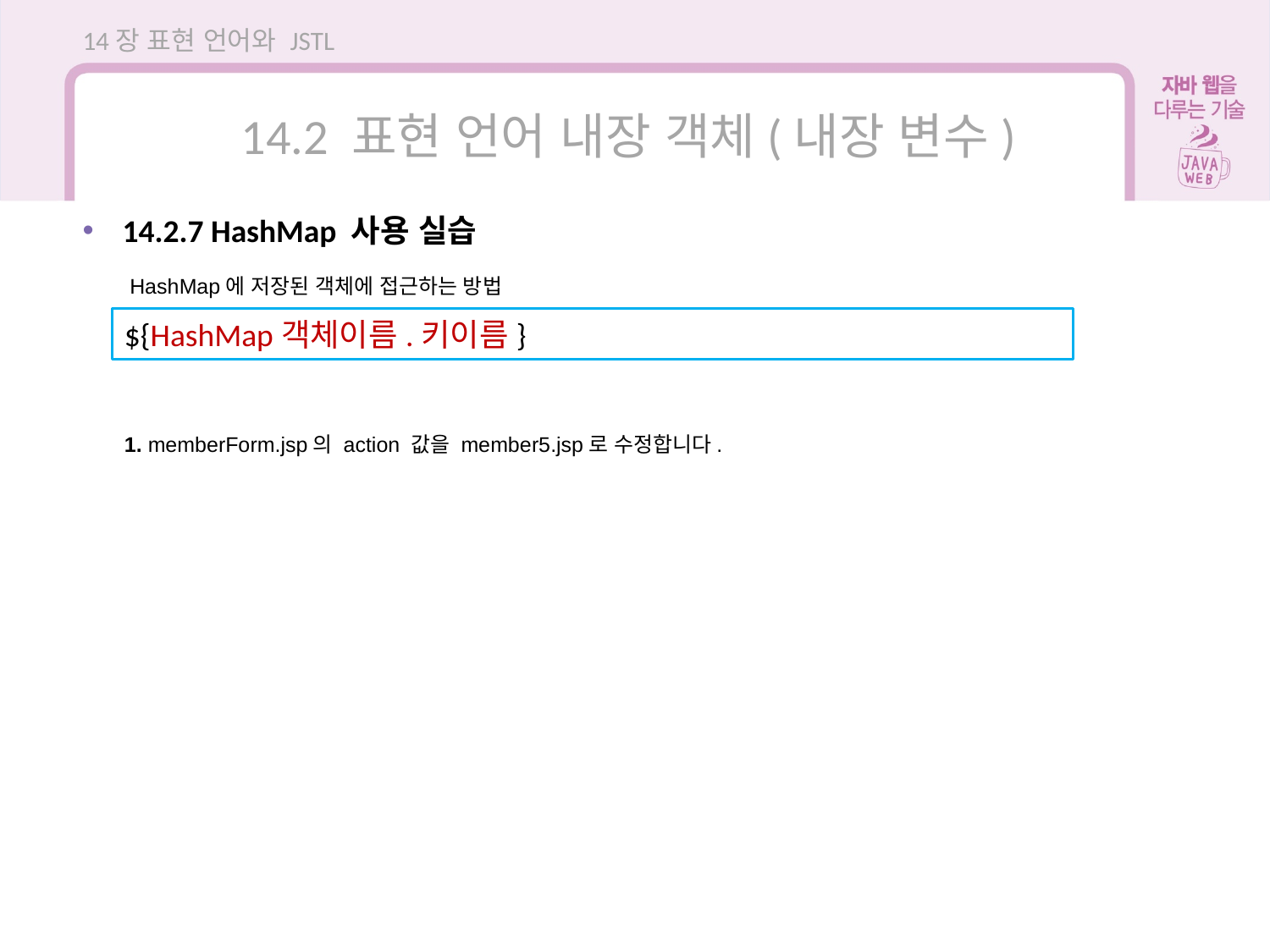

14장 표현 언어와 JSTL
14.2 표현 언어 내장 객체(내장 변수)
14.2.7 HashMap 사용 실습
HashMap에 저장된 객체에 접근하는 방법
${HashMap객체이름.키이름}
1. memberForm.jsp의 action 값을 member5.jsp로 수정합니다.